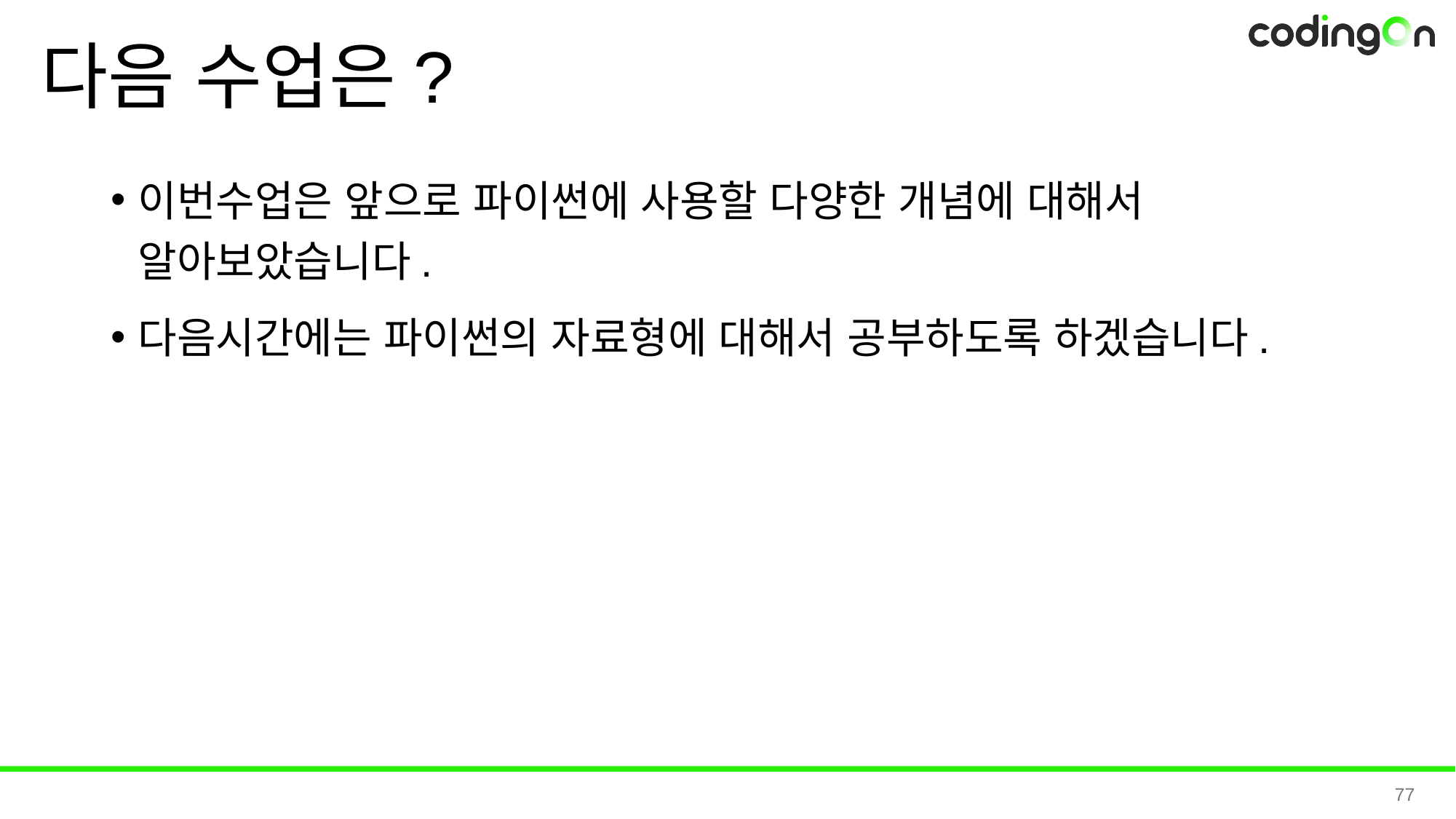

# 다음 수업은?
이번수업은 앞으로 파이썬에 사용할 다양한 개념에 대해서 알아보았습니다.
다음시간에는 파이썬의 자료형에 대해서 공부하도록 하겠습니다.

77